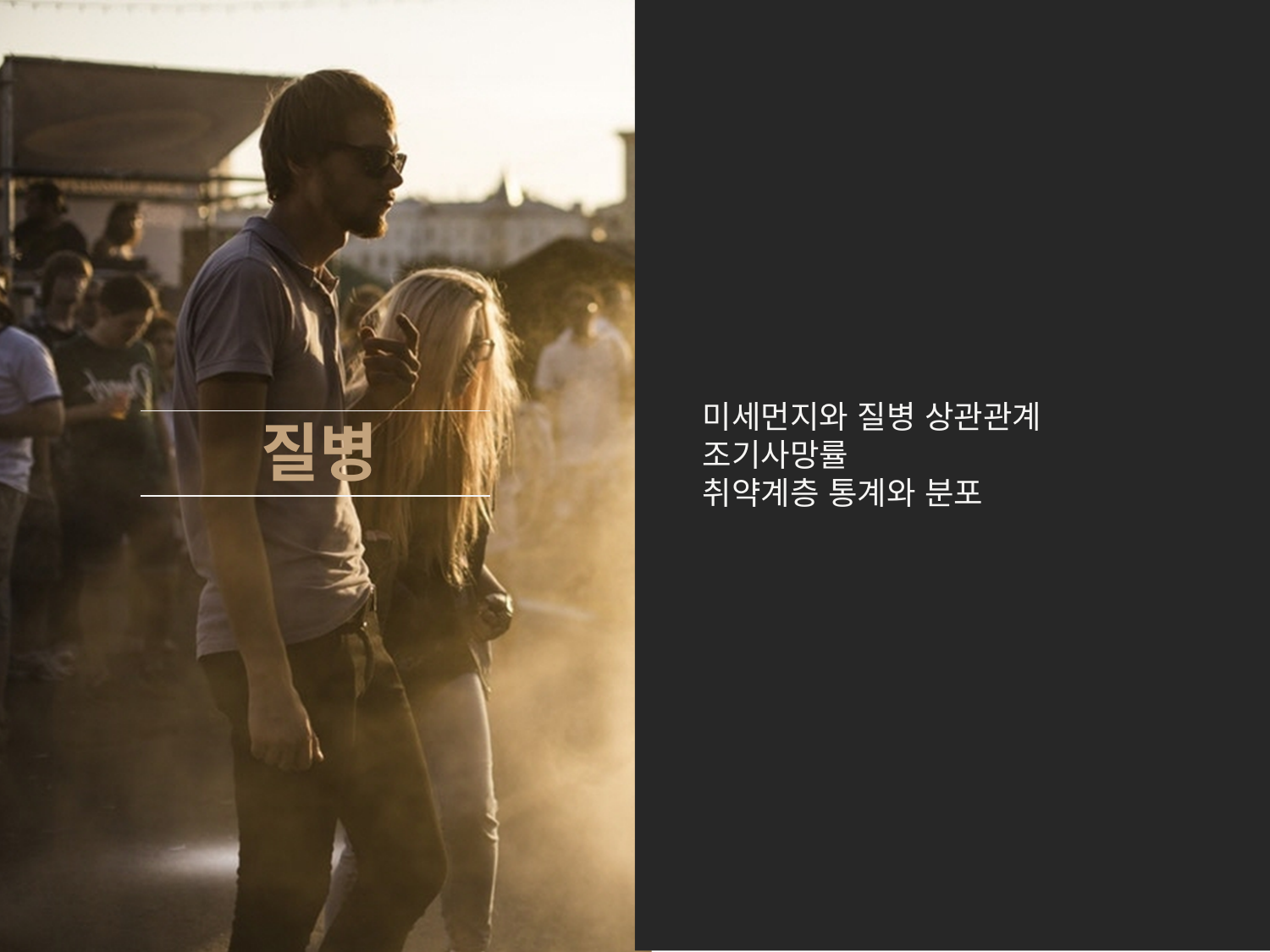

미세먼지와 질병 상관관계
조기사망률
취약계층 통계와 분포
질병